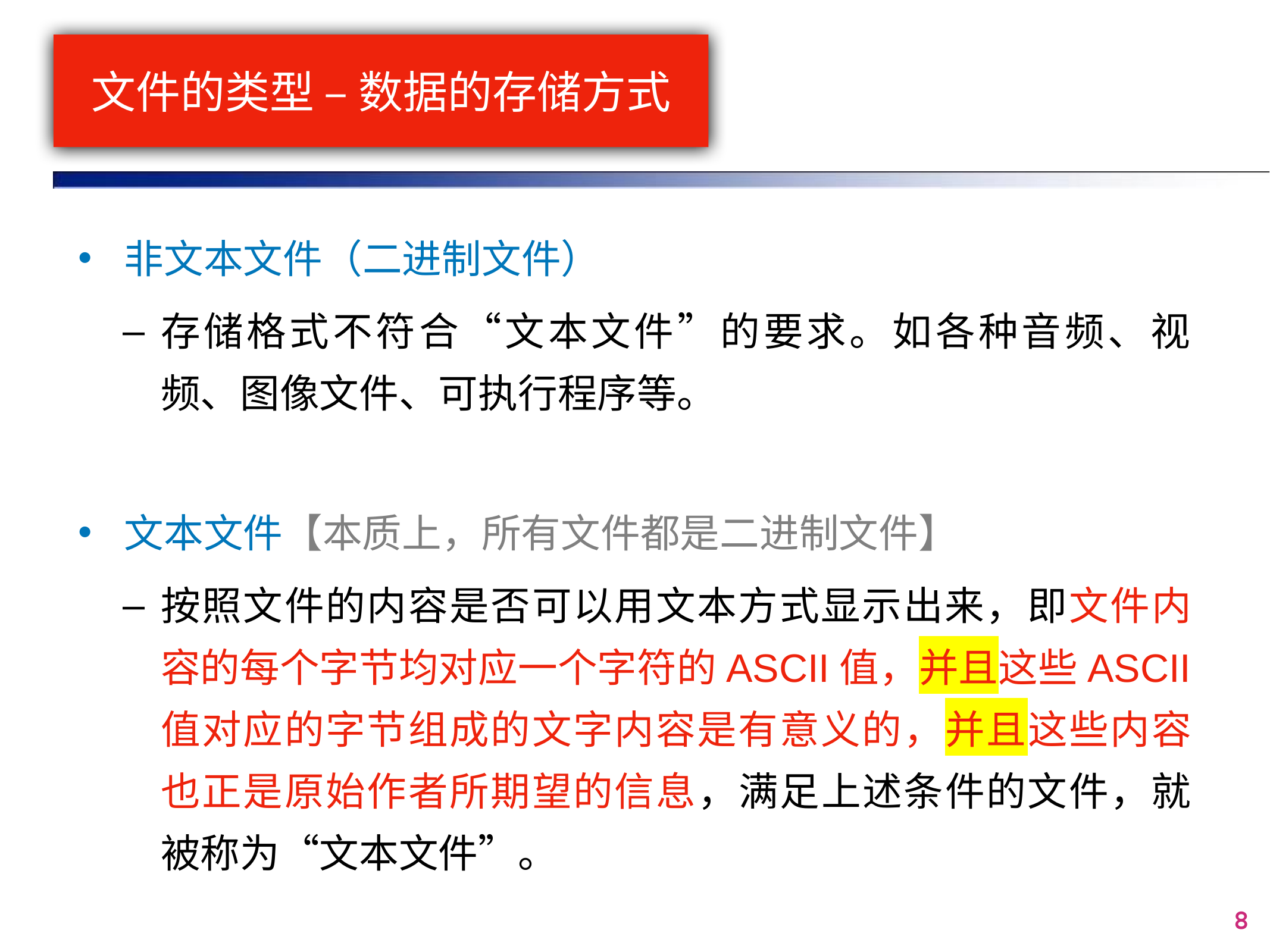

# 文件的类型 – 数据的存储方式
非文本文件（二进制文件）
存储格式不符合“文本文件”的要求。如各种音频、视频、图像文件、可执行程序等。

文本文件【本质上，所有文件都是二进制文件】
按照文件的内容是否可以用文本方式显示出来，即文件内容的每个字节均对应一个字符的ASCII值，并且这些ASCII值对应的字节组成的文字内容是有意义的，并且这些内容也正是原始作者所期望的信息，满足上述条件的文件，就被称为“文本文件”。
8